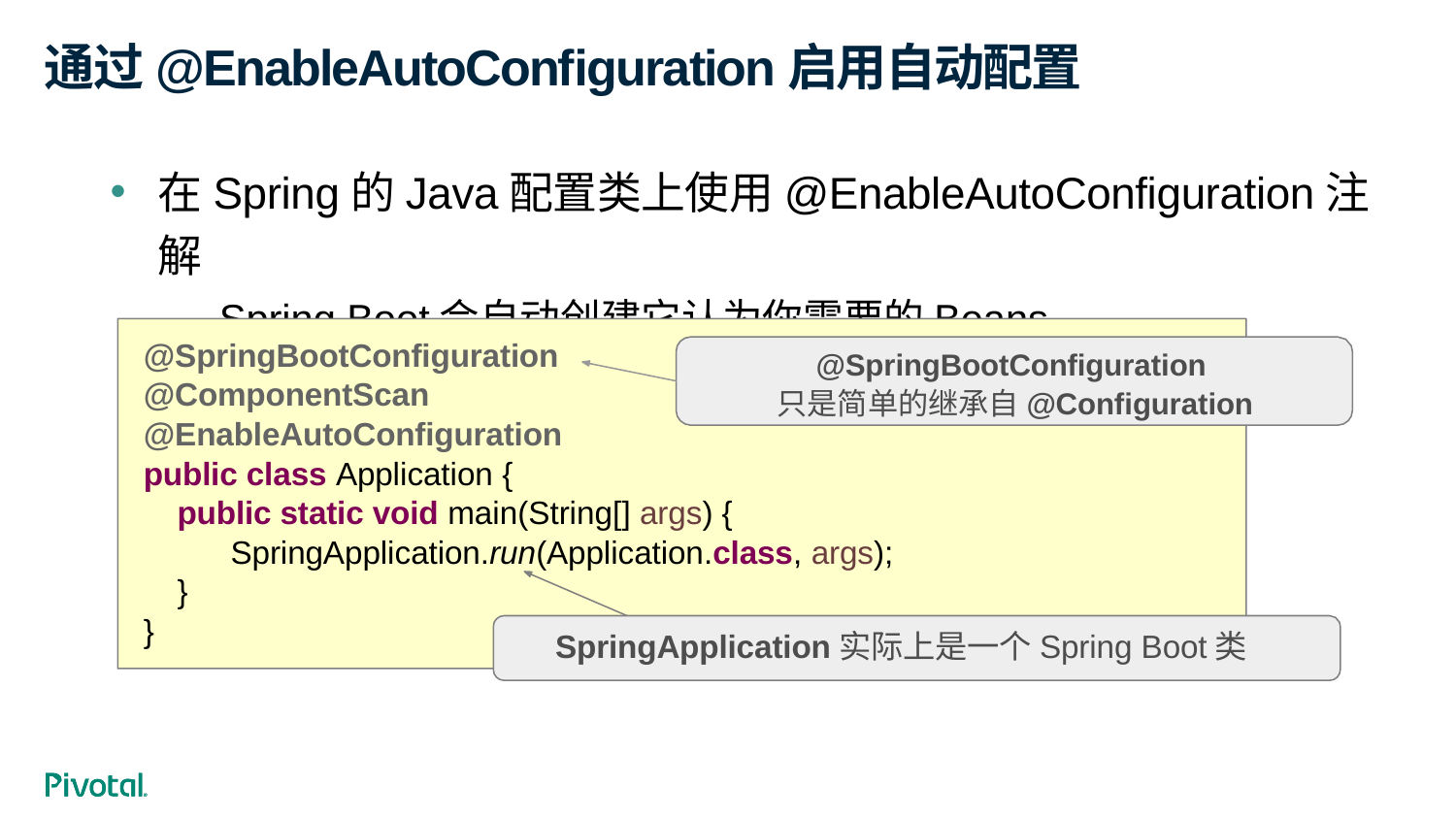

# 通过@EnableAutoConﬁguration启用自动配置
在Spring的Java配置类上使用@EnableAutoConfiguration注解
–  Spring Boot会自动创建它认为你需要的Beans

@SpringBootConfiguration  @ComponentScan  @EnableAutoConfiguration  public class Application {

@SpringBootConfiguration
只是简单的继承自@Configuration

public static void main(String[] args) {
      SpringApplication.run(Application.class, args);
}

}
SpringApplication实际上是一个Spring Boot类
11